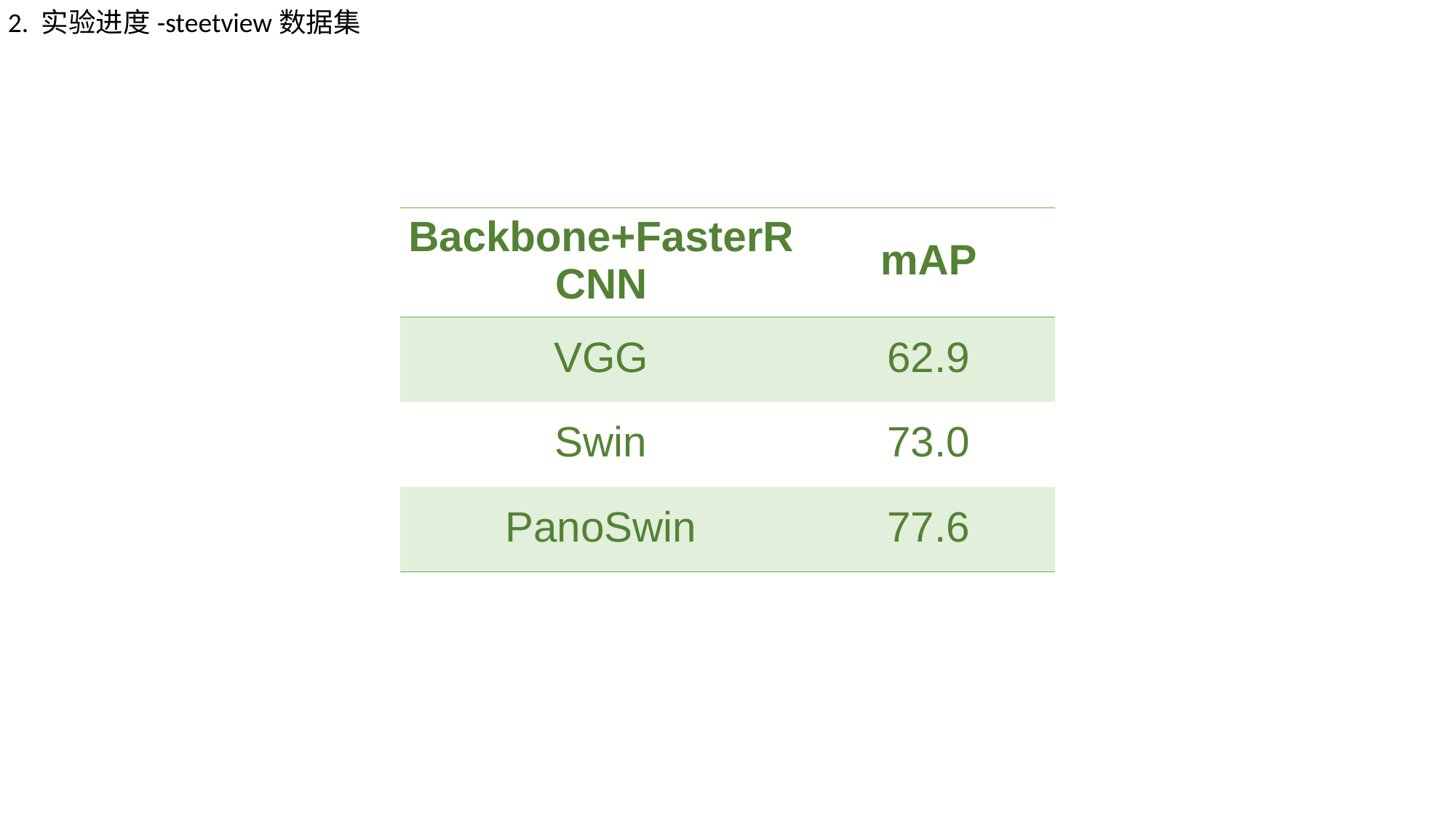

2. 实验进度-steetview数据集
| Backbone+FasterRCNN | mAP |
| --- | --- |
| VGG | 62.9 |
| Swin | 73.0 |
| PanoSwin | 77.6 |